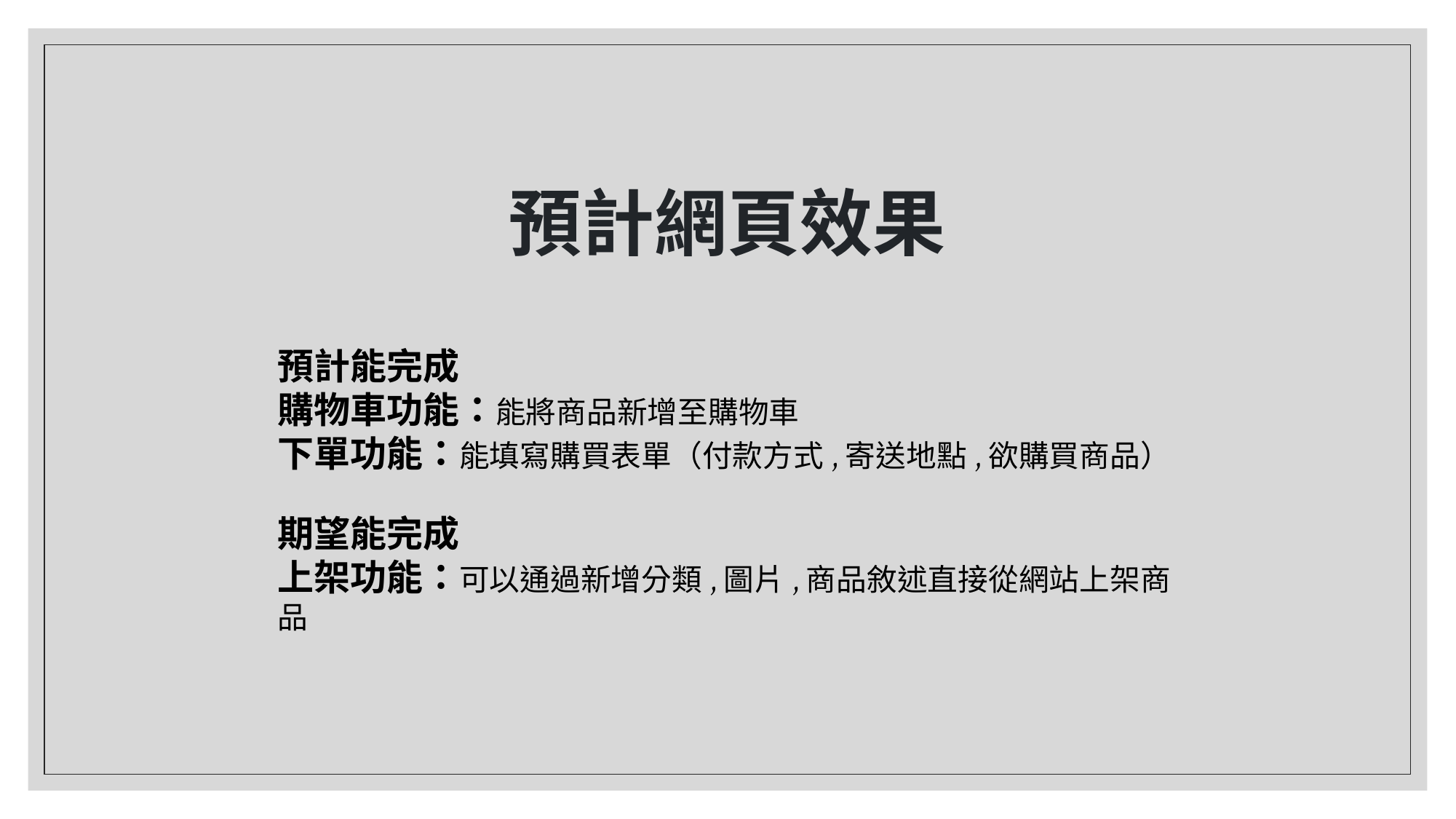

# 預計網頁效果
預計能完成
購物車功能：能將商品新增至購物車
下單功能：能填寫購買表單（付款方式,寄送地點,欲購買商品）

期望能完成
上架功能：可以通過新增分類,圖片,商品敘述直接從網站上架商品